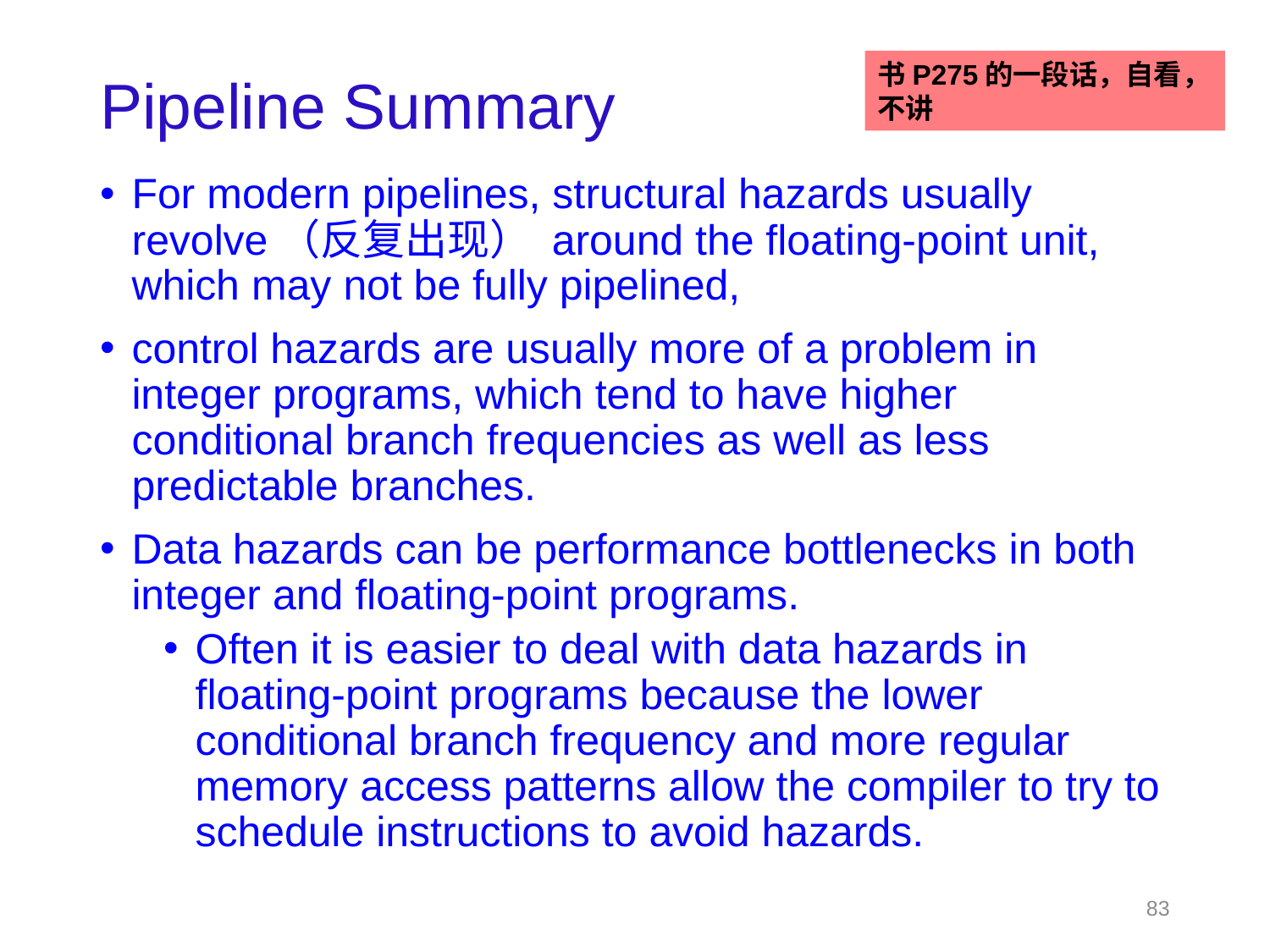

# Pipeline Summary
书P275的一段话，自看，不讲
For modern pipelines, structural hazards usually revolve（反复出现） around the floating-point unit, which may not be fully pipelined,
control hazards are usually more of a problem in integer programs, which tend to have higher conditional branch frequencies as well as less predictable branches.
Data hazards can be performance bottlenecks in both integer and floating-point programs.
Often it is easier to deal with data hazards in floating-point programs because the lower conditional branch frequency and more regular memory access patterns allow the compiler to try to schedule instructions to avoid hazards.
83